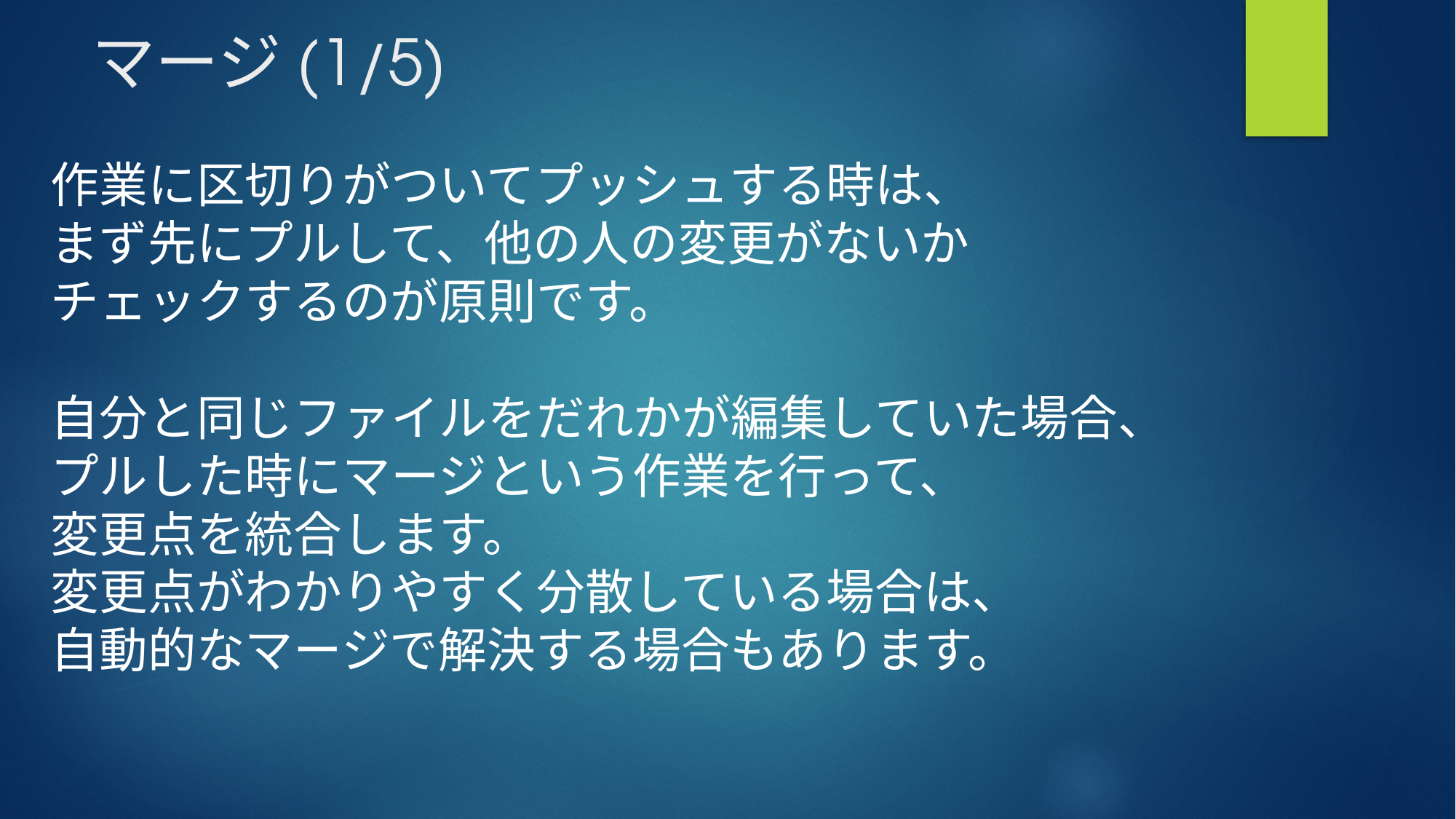

# マージ(1/5)
作業に区切りがついてプッシュする時は、
まず先にプルして、他の人の変更がないか
チェックするのが原則です。

自分と同じファイルをだれかが編集していた場合、
プルした時にマージという作業を行って、
変更点を統合します。
変更点がわかりやすく分散している場合は、
自動的なマージで解決する場合もあります。